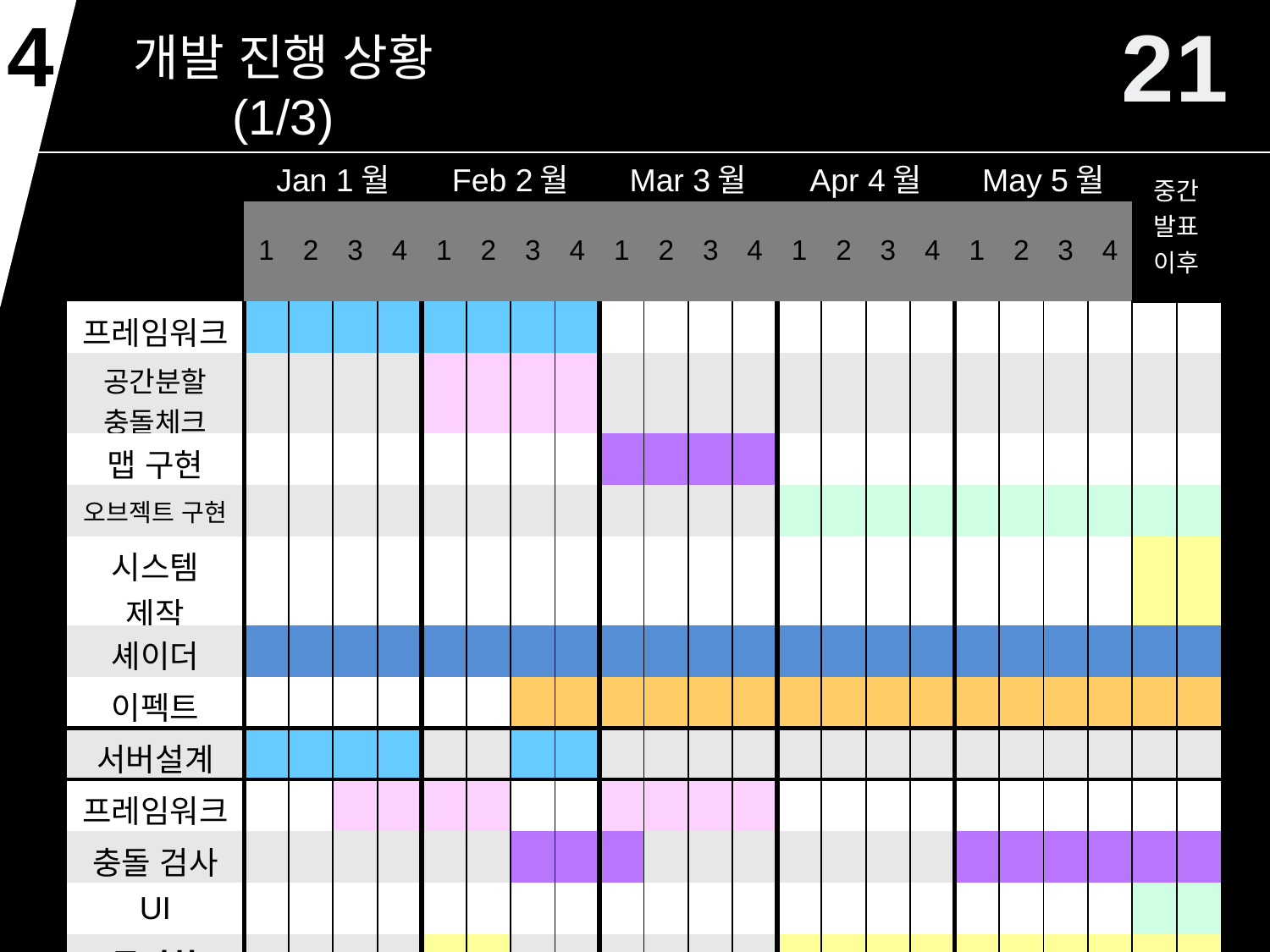

21
4
개발 진행 상황 (1/3)
   - 개발 일정

|  | Jan 1월 |  |  |  | Feb 2월 |  |  |  | Mar 3월 |  |  |  | Apr 4월 |  |  |  | May 5월 |  |  |  | 중간발표이후 |  |
| --- | --- | --- | --- | --- | --- | --- | --- | --- | --- | --- | --- | --- | --- | --- | --- | --- | --- | --- | --- | --- | --- | --- |
|  | 1 | 2 | 3 | 4 | 1 | 2 | 3 | 4 | 1 | 2 | 3 | 4 | 1 | 2 | 3 | 4 | 1 | 2 | 3 | 4 |  |  |
| 프레임워크 |  |  |  |  |  |  |  |  |  |  |  |  |  |  |  |  |  |  |  |  |  |  |
| 공간분할 충돌체크 |  |  |  |  |  |  |  |  |  |  |  |  |  |  |  |  |  |  |  |  |  |  |
| 맵 구현 |  |  |  |  |  |  |  |  |  |  |  |  |  |  |  |  |  |  |  |  |  |  |
| 오브젝트 구현 |  |  |  |  |  |  |  |  |  |  |  |  |  |  |  |  |  |  |  |  |  |  |
| 시스템 제작 |  |  |  |  |  |  |  |  |  |  |  |  |  |  |  |  |  |  |  |  |  |  |
| 셰이더 |  |  |  |  |  |  |  |  |  |  |  |  |  |  |  |  |  |  |  |  |  |  |
| 이펙트 |  |  |  |  |  |  |  |  |  |  |  |  |  |  |  |  |  |  |  |  |  |  |
| 서버설계 |  |  |  |  |  |  |  |  |  |  |  |  |  |  |  |  |  |  |  |  |  |  |
| 프레임워크 |  |  |  |  |  |  |  |  |  |  |  |  |  |  |  |  |  |  |  |  |  |  |
| 충돌 검사 |  |  |  |  |  |  |  |  |  |  |  |  |  |  |  |  |  |  |  |  |  |  |
| UI |  |  |  |  |  |  |  |  |  |  |  |  |  |  |  |  |  |  |  |  |  |  |
| 동기화 |  |  |  |  |  |  |  |  |  |  |  |  |  |  |  |  |  |  |  |  |  |  |